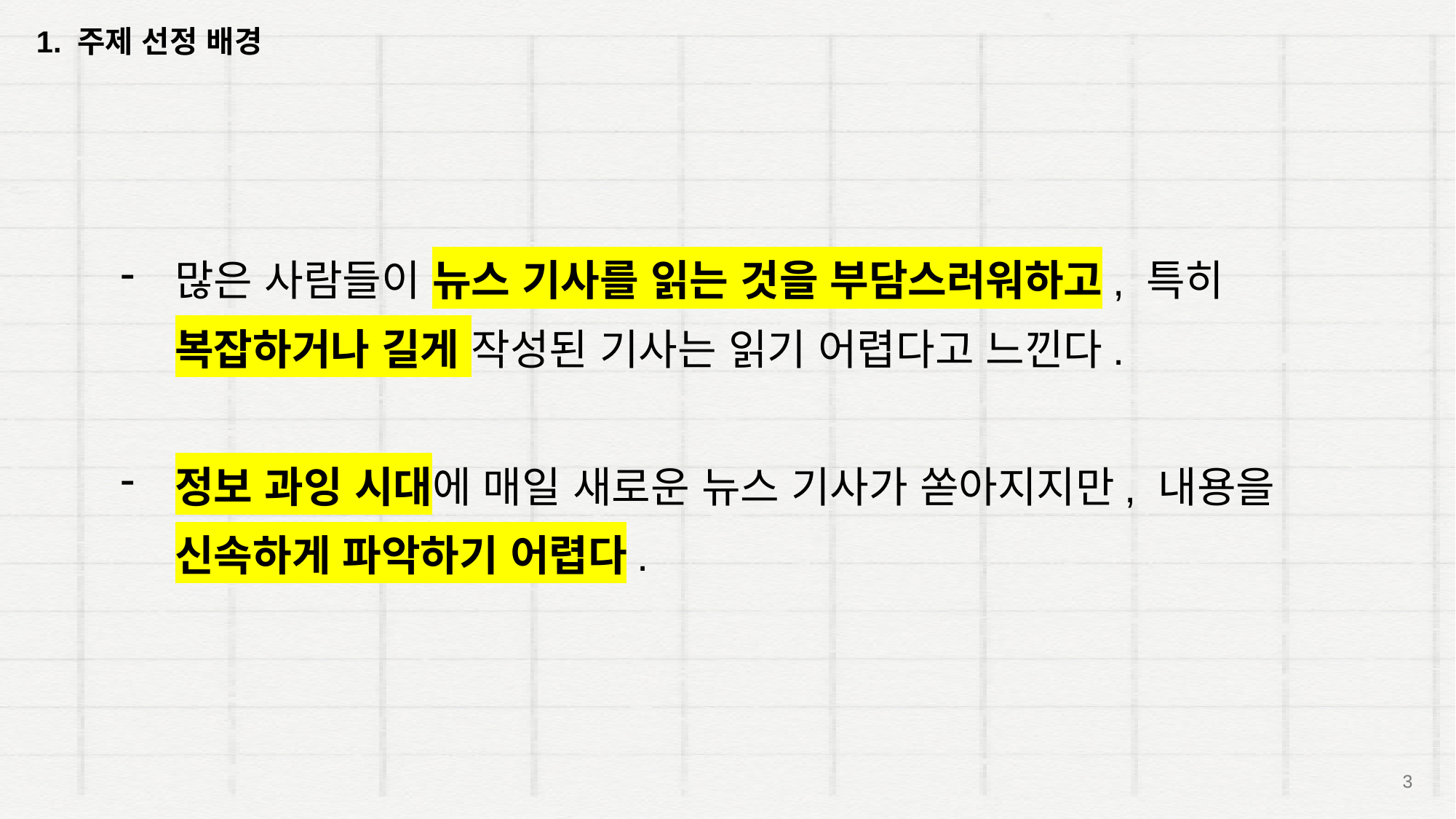

1. 주제 선정 배경
많은 사람들이 뉴스 기사를 읽는 것을 부담스러워하고, 특히 복잡하거나 길게 작성된 기사는 읽기 어렵다고 느낀다.

정보 과잉 시대에 매일 새로운 뉴스 기사가 쏟아지지만, 내용을 신속하게 파악하기 어렵다.
3